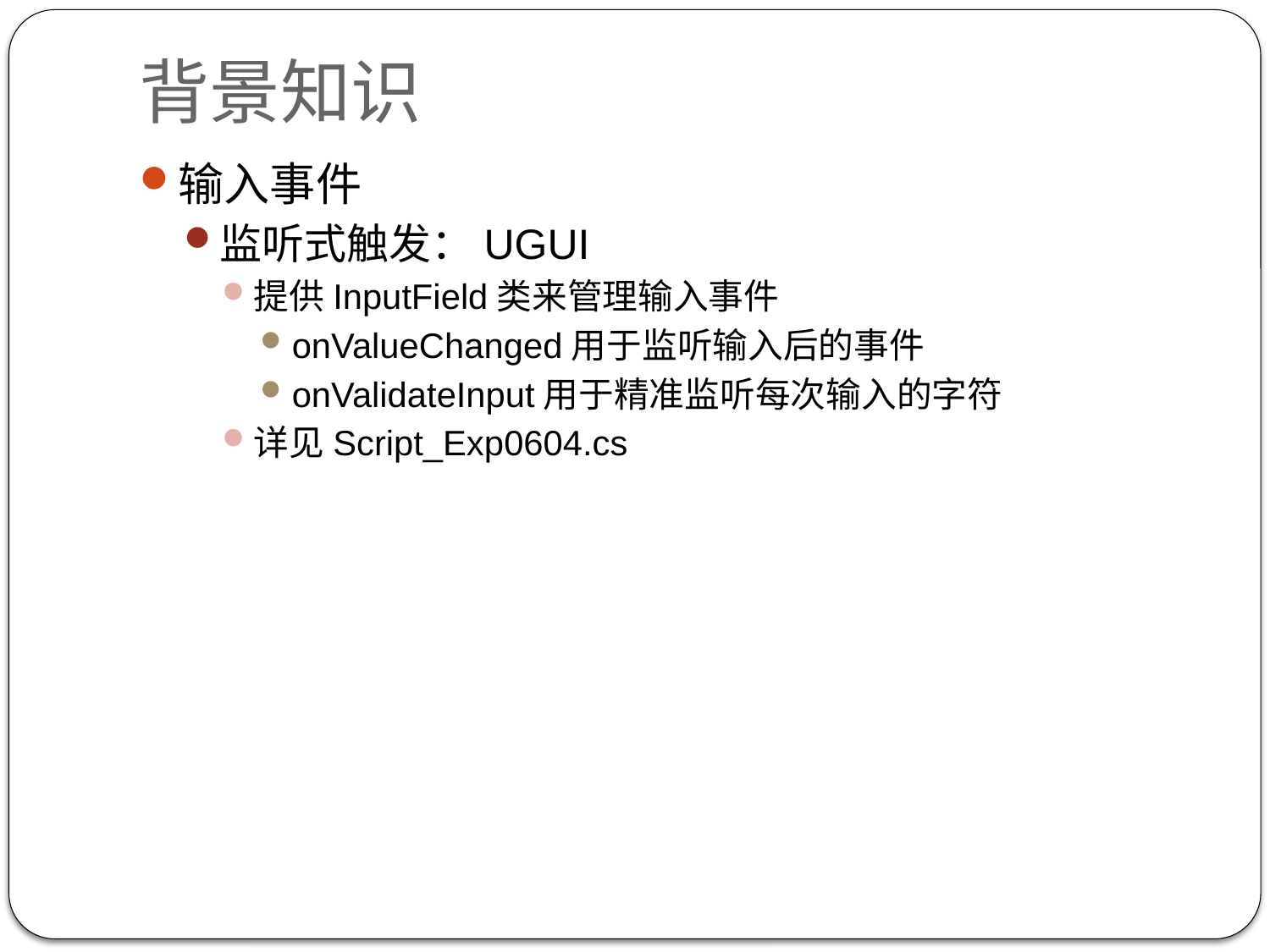

# 背景知识
输入事件
监听式触发：UGUI
提供InputField类来管理输入事件
onValueChanged用于监听输入后的事件
onValidateInput用于精准监听每次输入的字符
详见Script_Exp0604.cs